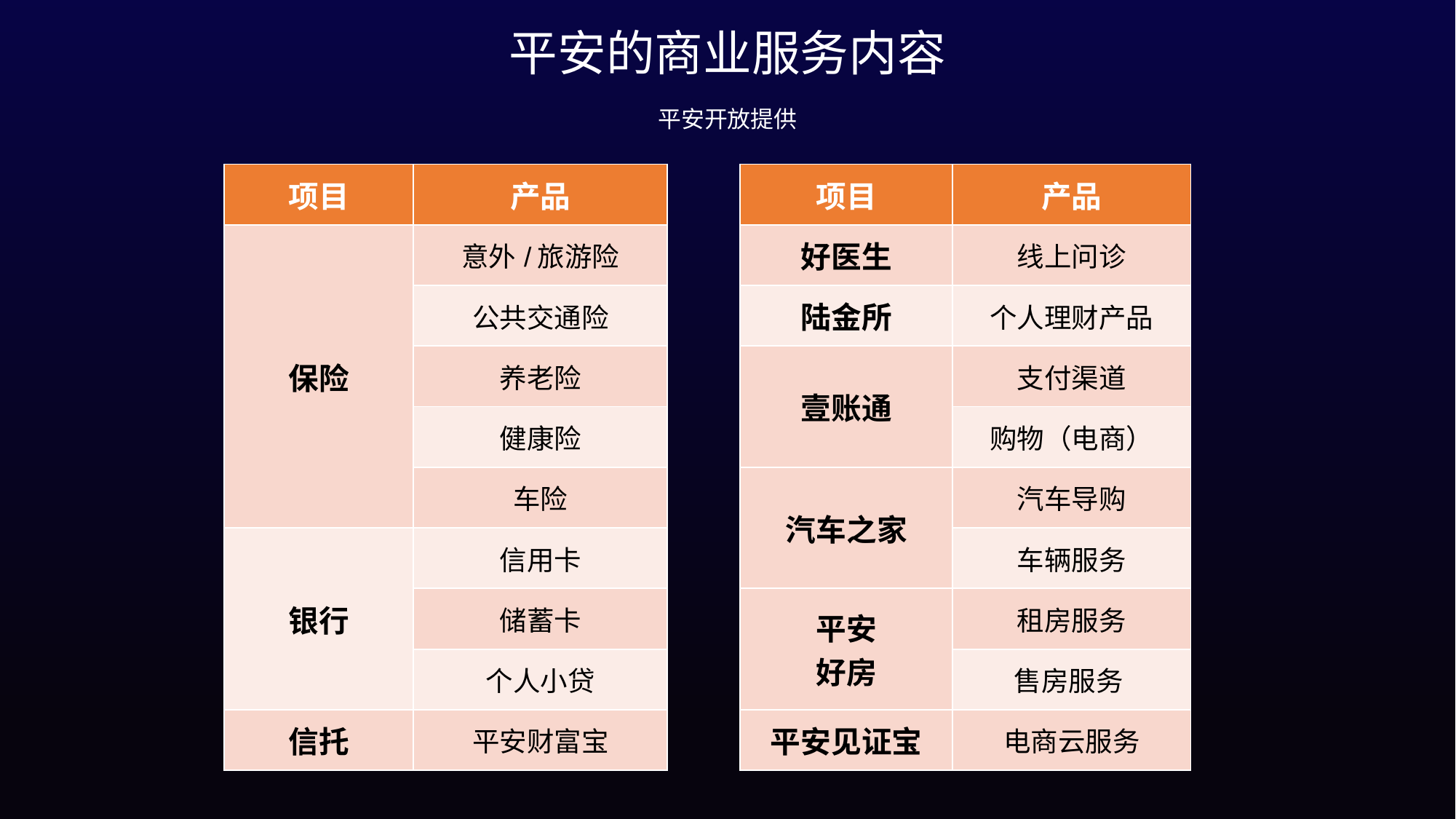

平安的商业服务内容
平安开放提供
| 项目 | 产品 |
| --- | --- |
| 保险 | 意外/旅游险 |
|  | 公共交通险 |
|  | 养老险 |
|  | 健康险 |
|  | 车险 |
| 银行 | 信用卡 |
|  | 储蓄卡 |
|  | 个人小贷 |
| 信托 | 平安财富宝 |
| 项目 | 产品 |
| --- | --- |
| 好医生 | 线上问诊 |
| 陆金所 | 个人理财产品 |
| 壹账通 | 支付渠道 |
|  | 购物（电商） |
| 汽车之家 | 汽车导购 |
|  | 车辆服务 |
| 平安 好房 | 租房服务 |
|  | 售房服务 |
| 平安见证宝 | 电商云服务 |